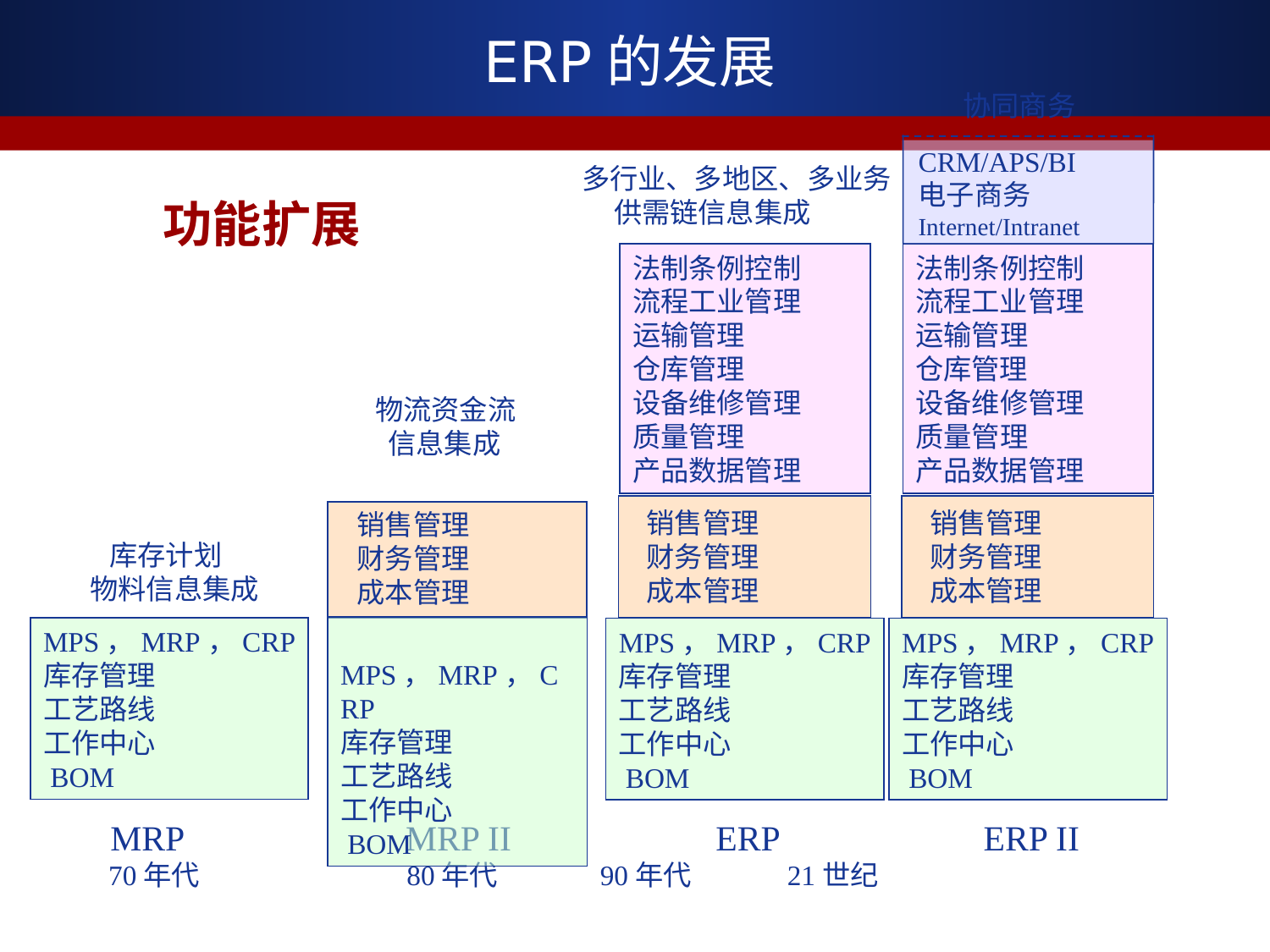

ERP的发展
协同商务

CRM/APS/BI
电子商务
Internet/Intranet

多行业、多地区、多业务
    供需链信息集成
法制条例控制
流程工业管理
运输管理
仓库管理
设备维修管理
质量管理
产品数据管理
功能扩展
法制条例控制
流程工业管理
运输管理
仓库管理
设备维修管理
质量管理
产品数据管理

MPS，MRP，CRP
库存管理
工艺路线
工作中心
 BOM
销售管理
财务管理
成本管理
物流资金流
 信息集成
销售管理
财务管理
成本管理

MPS，MRP，CRP
库存管理
工艺路线
工作中心
 BOM
销售管理
财务管理
成本管理
  库存计划
物料信息集成
MPS，MRP，CRP
库存管理
工艺路线
工作中心
 BOM
 MPS，MRP，CRP
库存管理
工艺路线
工作中心
 BOM

 MRP                         MRP II                       ERP                       ERP II
 70年代		       80年代               90年代              21世纪